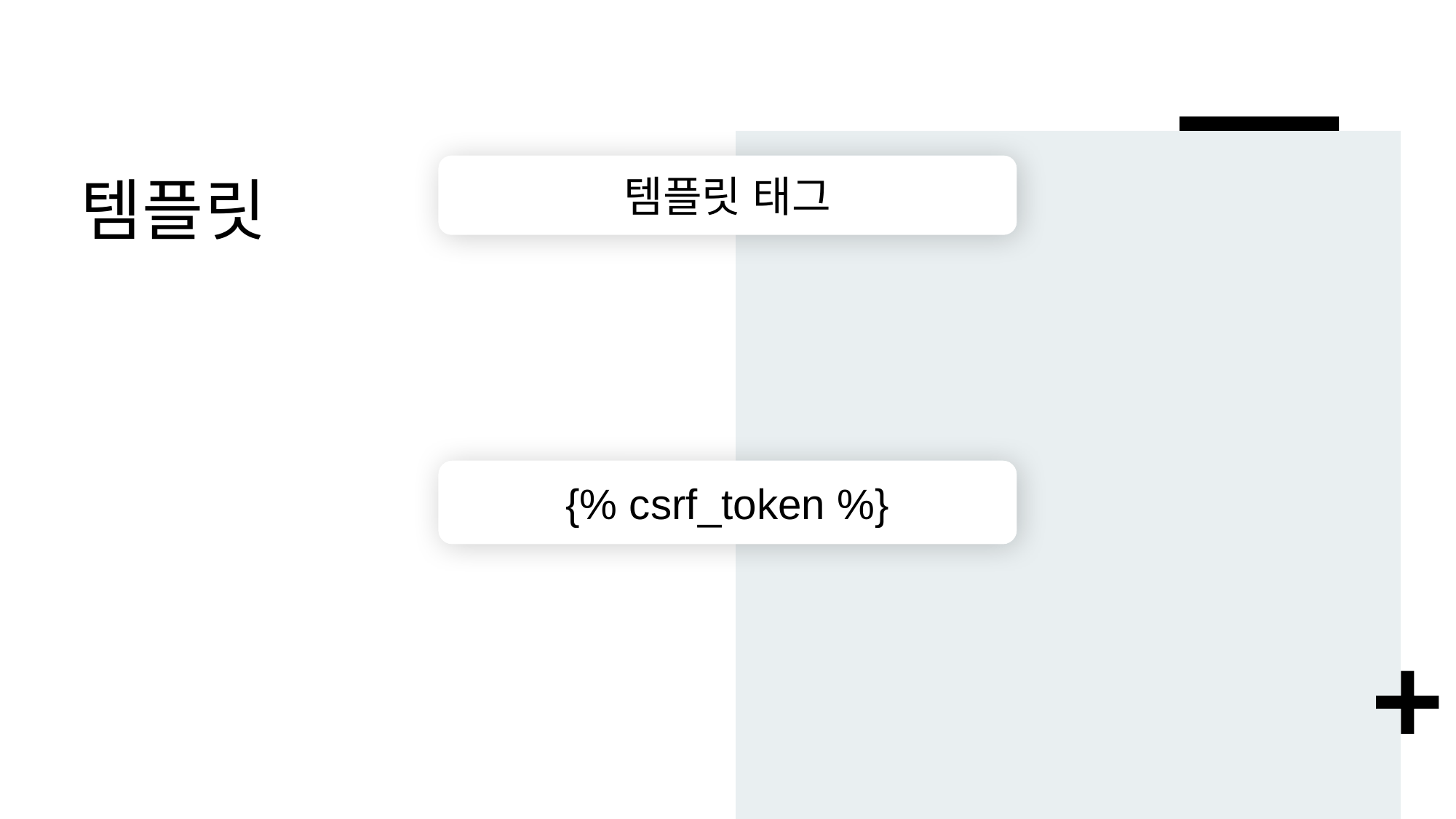

# 템플릿
템플릿 태그
{% csrf_token %}